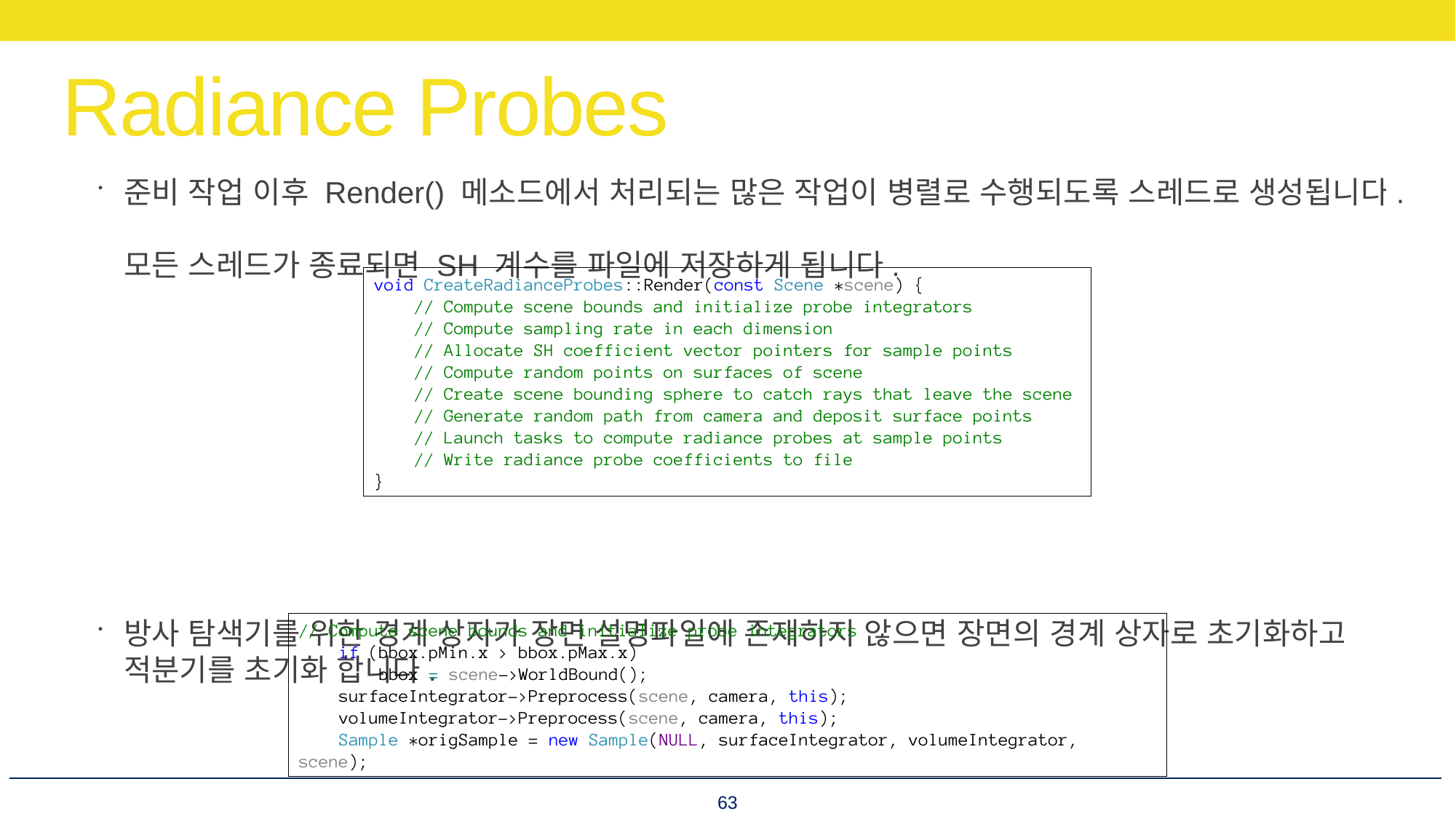

# Radiance Probes
준비 작업 이후 Render() 메소드에서 처리되는 많은 작업이 병렬로 수행되도록 스레드로 생성됩니다.
모든 스레드가 종료되면 SH 계수를 파일에 저장하게 됩니다.

방사 탐색기를 위한 경계 상자가 장면 설명파일에 존재하지 않으면 장면의 경계 상자로 초기화하고
적분기를 초기화 합니다.
void CreateRadianceProbes::Render(const Scene *scene) {
    // Compute scene bounds and initialize probe integrators
    // Compute sampling rate in each dimension
    // Allocate SH coefficient vector pointers for sample points
    // Compute random points on surfaces of scene
    // Create scene bounding sphere to catch rays that leave the scene
    // Generate random path from camera and deposit surface points
    // Launch tasks to compute radiance probes at sample points
    // Write radiance probe coefficients to file
}
// Compute scene bounds and initialize probe integrators
    if (bbox.pMin.x > bbox.pMax.x)
        bbox = scene->WorldBound();
    surfaceIntegrator->Preprocess(scene, camera, this);
    volumeIntegrator->Preprocess(scene, camera, this);
    Sample *origSample = new Sample(NULL, surfaceIntegrator, volumeIntegrator, scene);
63